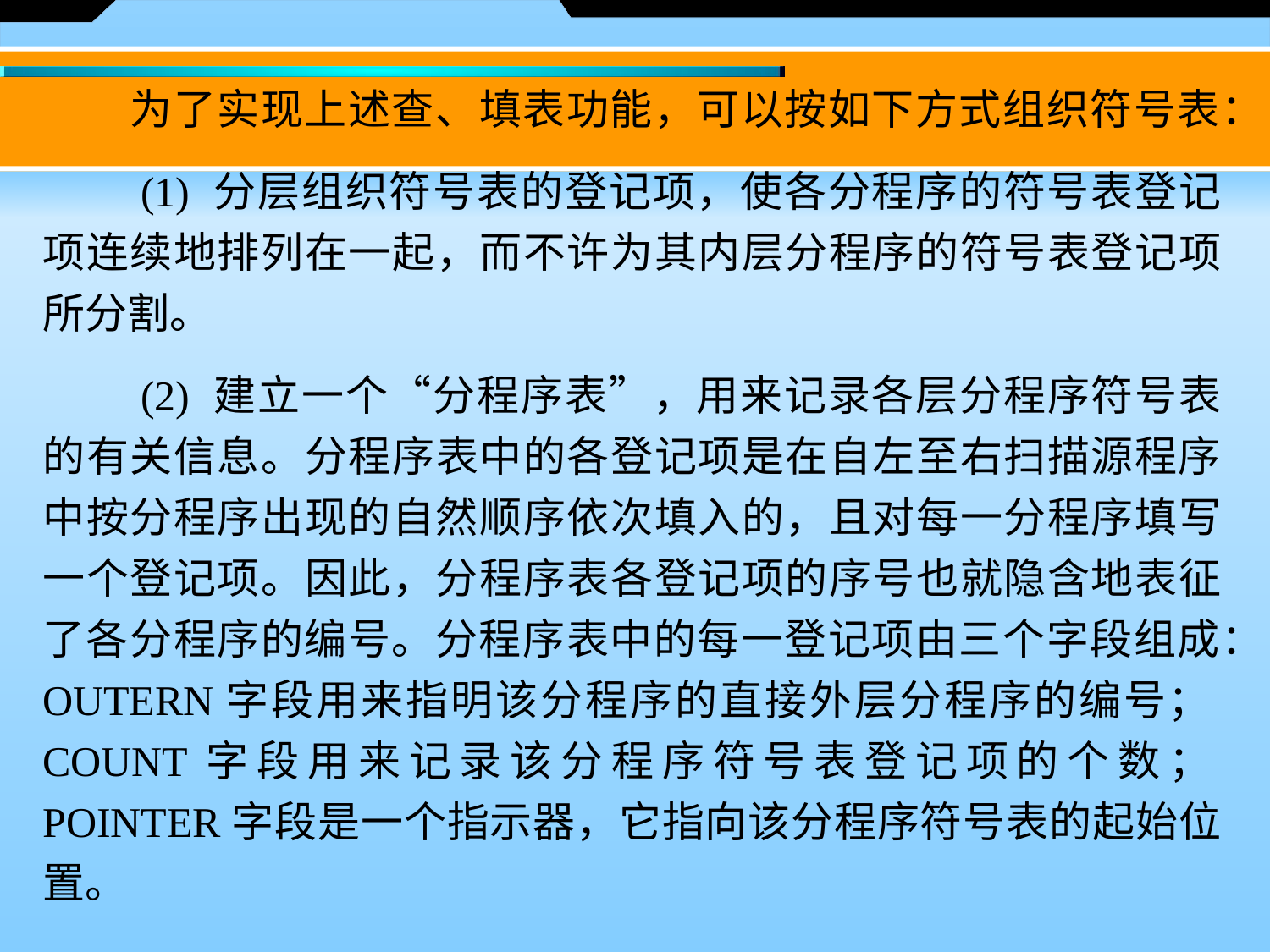

为了实现上述查、填表功能，可以按如下方式组织符号表：
　　(1) 分层组织符号表的登记项，使各分程序的符号表登记项连续地排列在一起，而不许为其内层分程序的符号表登记项所分割。
　　(2) 建立一个“分程序表”，用来记录各层分程序符号表的有关信息。分程序表中的各登记项是在自左至右扫描源程序中按分程序出现的自然顺序依次填入的，且对每一分程序填写一个登记项。因此，分程序表各登记项的序号也就隐含地表征了各分程序的编号。分程序表中的每一登记项由三个字段组成：OUTERN字段用来指明该分程序的直接外层分程序的编号；COUNT字段用来记录该分程序符号表登记项的个数；POINTER字段是一个指示器，它指向该分程序符号表的起始位置。